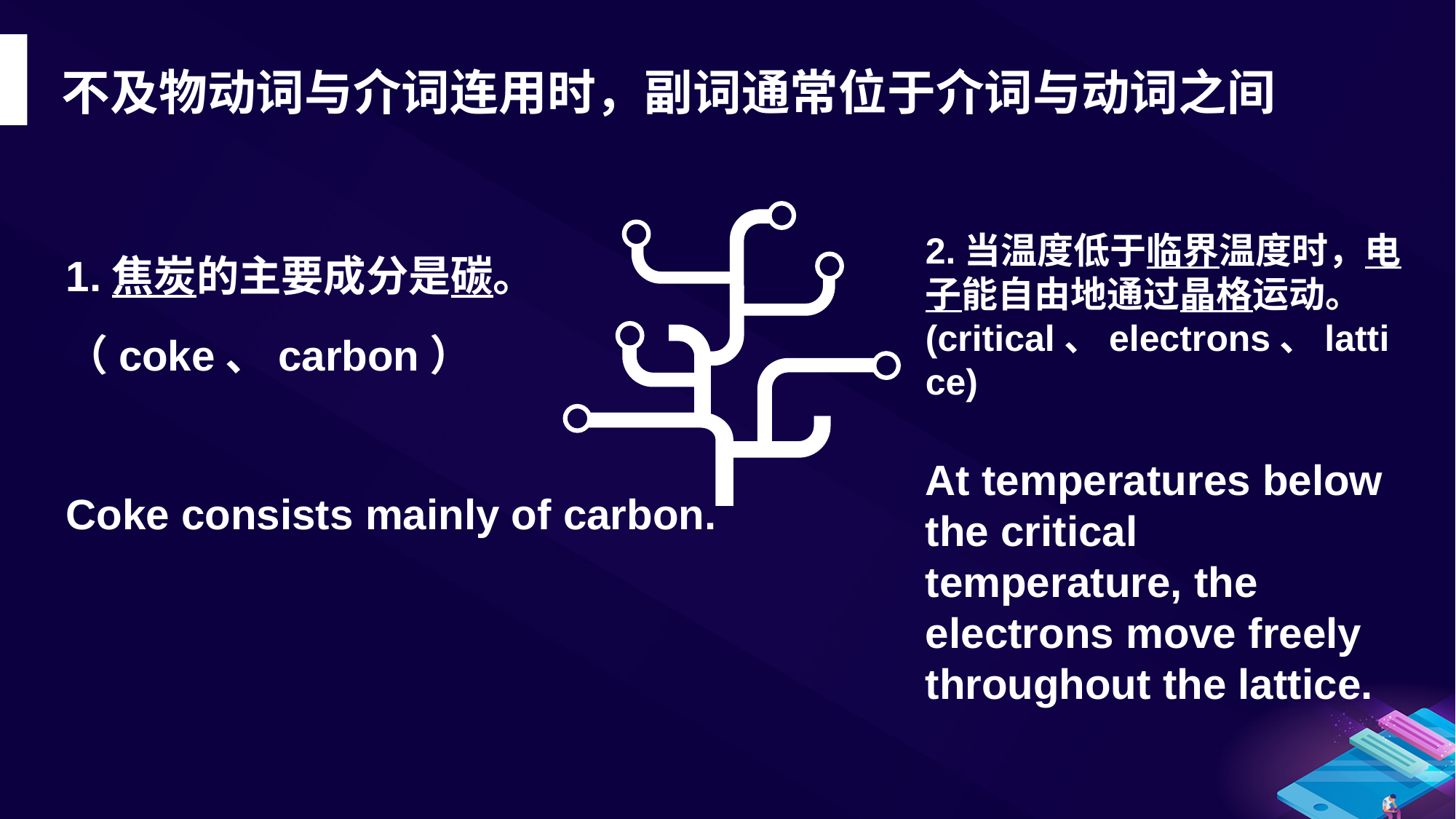

不及物动词与介词连用时，副词通常位于介词与动词之间

2.当温度低于临界温度时，电子能自由地通过晶格运动。
(critical、electrons、lattice)

At temperatures below the critical temperature, the electrons move freely throughout the lattice.

1.焦炭的主要成分是碳。
（coke、carbon）

Coke consists mainly of carbon.